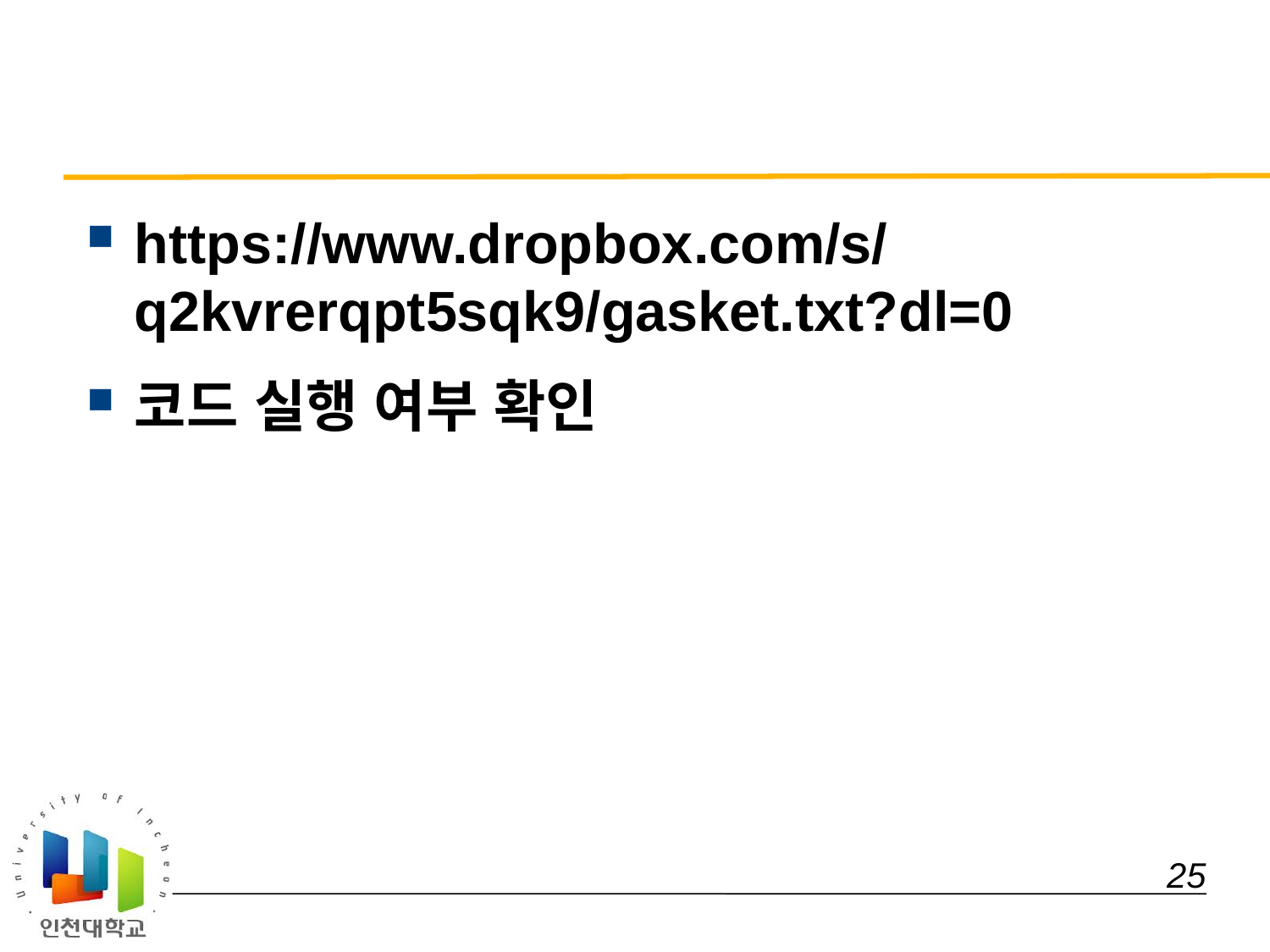

#
https://www.dropbox.com/s/q2kvrerqpt5sqk9/gasket.txt?dl=0
코드 실행 여부 확인
 25